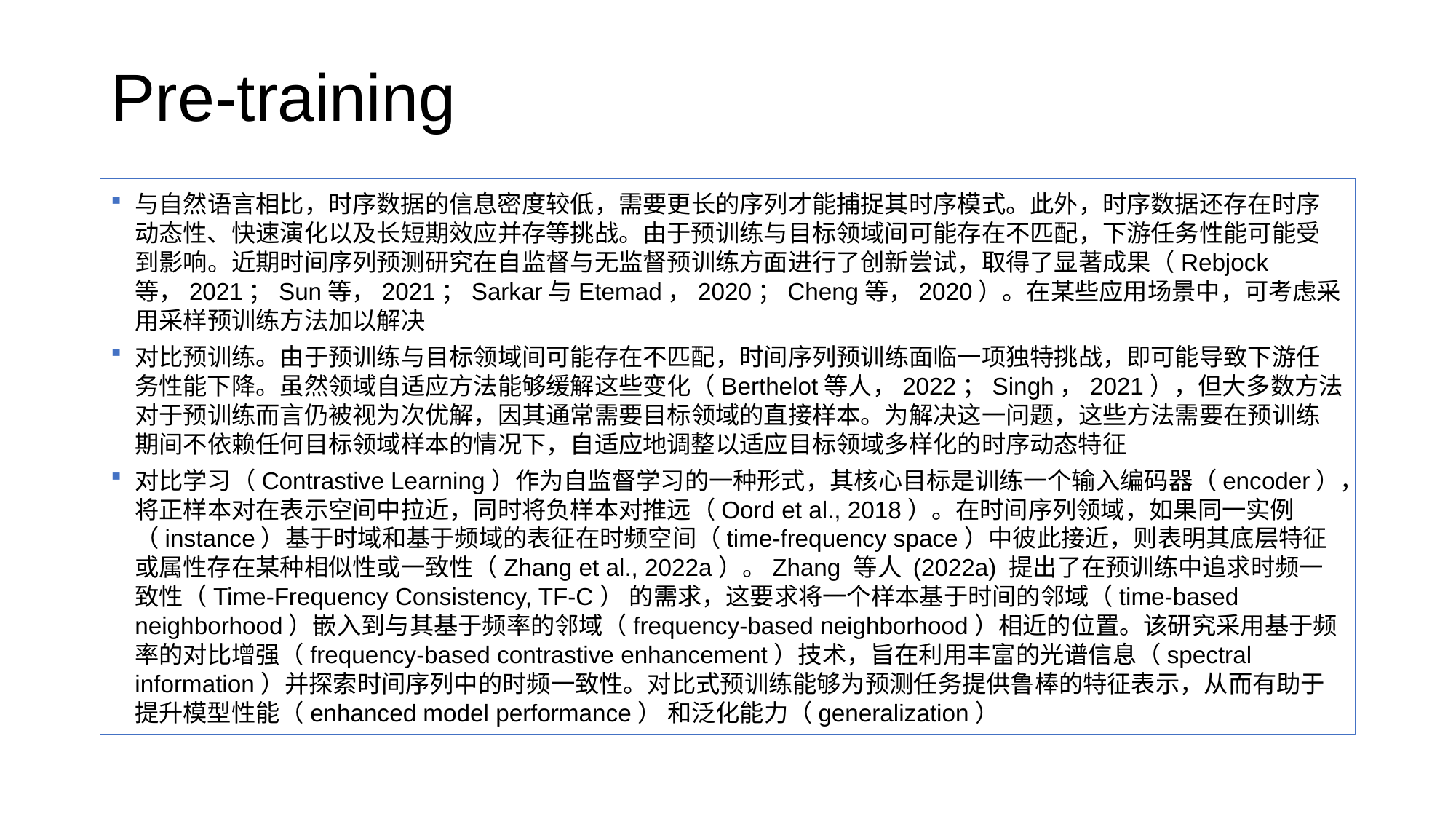

# Pre-training
与自然语言相比，时序数据的信息密度较低，需要更长的序列才能捕捉其时序模式。此外，时序数据还存在时序动态性、快速演化以及长短期效应并存等挑战。由于预训练与目标领域间可能存在不匹配，下游任务性能可能受到影响。近期时间序列预测研究在自监督与无监督预训练方面进行了创新尝试，取得了显著成果（Rebjock等，2021；Sun等，2021；Sarkar与Etemad，2020；Cheng等，2020）。在某些应用场景中，可考虑采用采样预训练方法加以解决
对比预训练。由于预训练与目标领域间可能存在不匹配，时间序列预训练面临一项独特挑战，即可能导致下游任务性能下降。虽然领域自适应方法能够缓解这些变化（Berthelot等人，2022；Singh，2021），但大多数方法对于预训练而言仍被视为次优解，因其通常需要目标领域的直接样本。为解决这一问题，这些方法需要在预训练期间不依赖任何目标领域样本的情况下，自适应地调整以适应目标领域多样化的时序动态特征
对比学习（Contrastive Learning）作为自监督学习的一种形式，其核心目标是训练一个输入编码器（encoder），将正样本对在表示空间中拉近，同时将负样本对推远（Oord et al., 2018）。在时间序列领域，如果同一实例（instance）基于时域和基于频域的表征在时频空间（time-frequency space）中彼此接近，则表明其底层特征或属性存在某种相似性或一致性（Zhang et al., 2022a）。Zhang 等人 (2022a) 提出了在预训练中追求​​时频一致性（Time-Frequency Consistency, TF-C）​​ 的需求，这要求将一个样本基于时间的邻域（time-based neighborhood）嵌入到与其基于频率的邻域（frequency-based neighborhood）相近的位置。该研究采用基于频率的对比增强（frequency-based contrastive enhancement）技术，旨在利用丰富的​​光谱信息（spectral information）​​并探索时间序列中的时频一致性。对比式预训练能够为预测任务提供鲁棒的特征表示，从而有助于​​提升模型性能（enhanced model performance）​​ 和​​泛化能力（generalization）